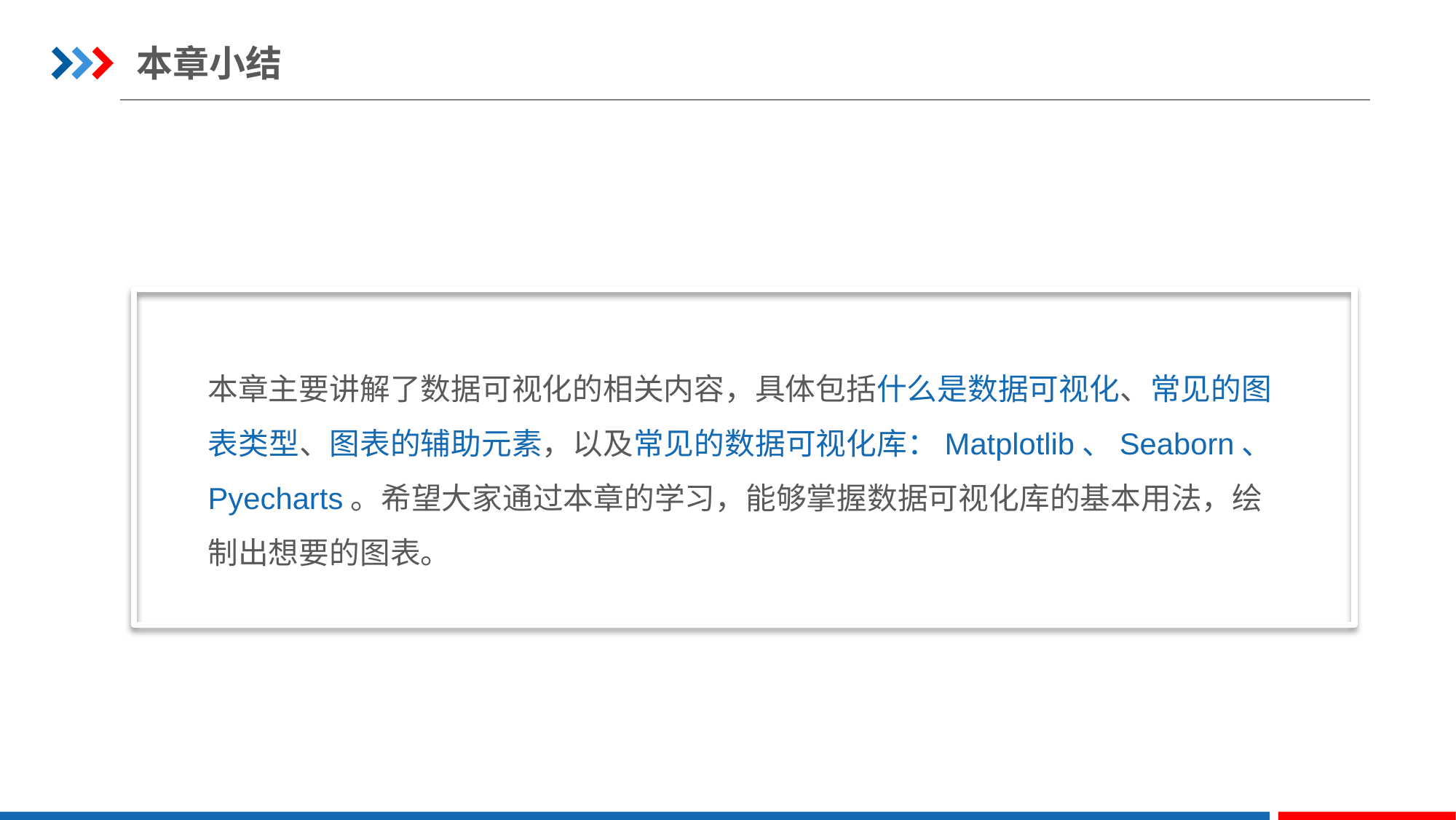

本章小结

本章主要讲解了数据可视化的相关内容，具体包括什么是数据可视化、常见的图表类型、图表的辅助元素，以及常见的数据可视化库：Matplotlib、Seaborn、Pyecharts。希望大家通过本章的学习，能够掌握数据可视化库的基本用法，绘制出想要的图表。